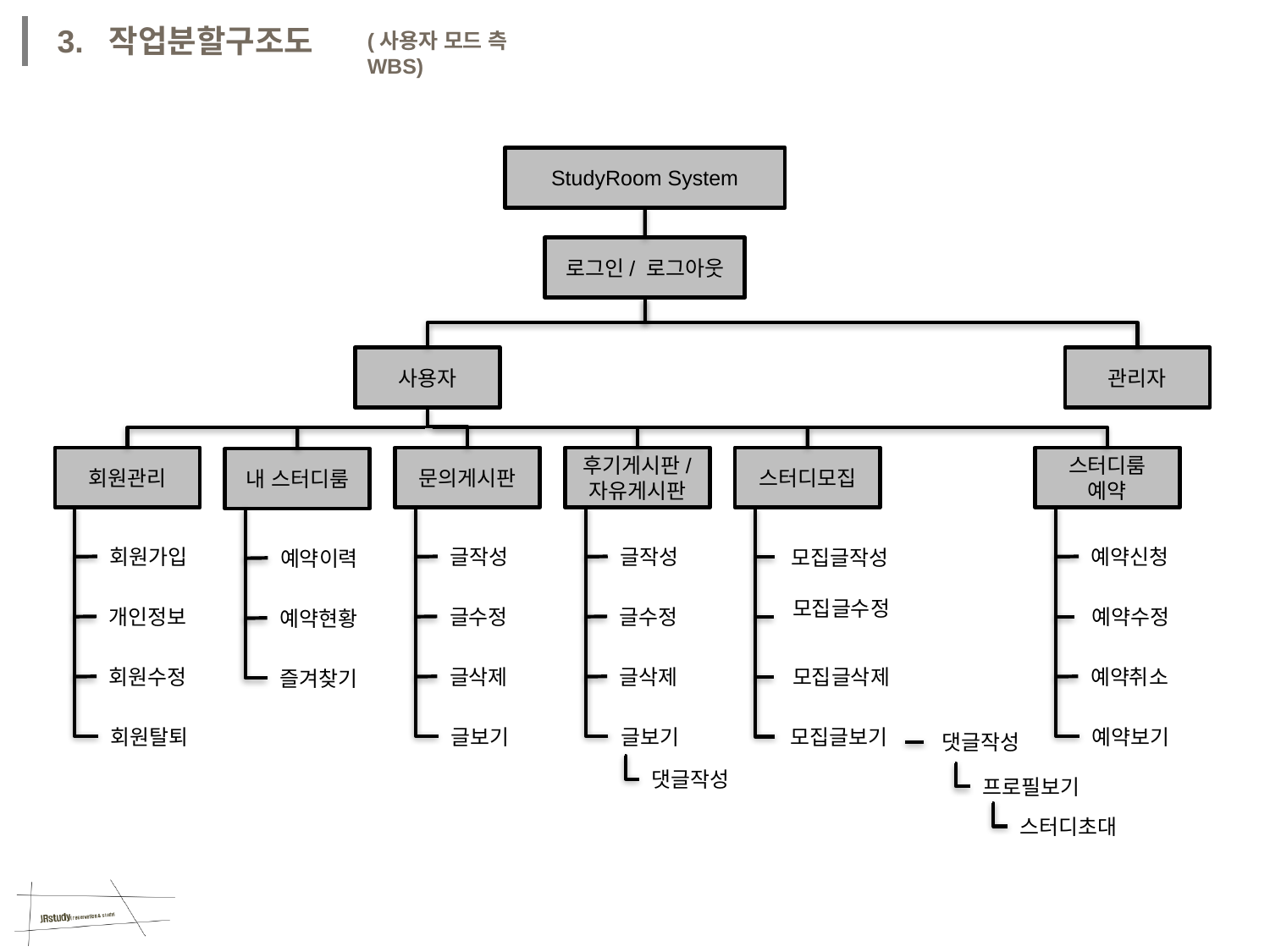

3.  작업분할구조도
(사용자 모드 측 WBS)
StudyRoom System
로그인/ 로그아웃
사용자
관리자
후기게시판/
자유게시판
스터디룸
예약
회원관리
문의게시판
스터디모집
내 스터디룸
회원가입
글작성
글작성
예약신청
모집글작성
예약이력
모집글수정
개인정보
예약수정
글수정
글수정
예약현황
회원수정
모집글삭제
글삭제
글삭제
예약취소
즐겨찾기
회원탈퇴
모집글보기
글보기
글보기
예약보기
댓글작성
댓글작성
프로필보기
스터디초대